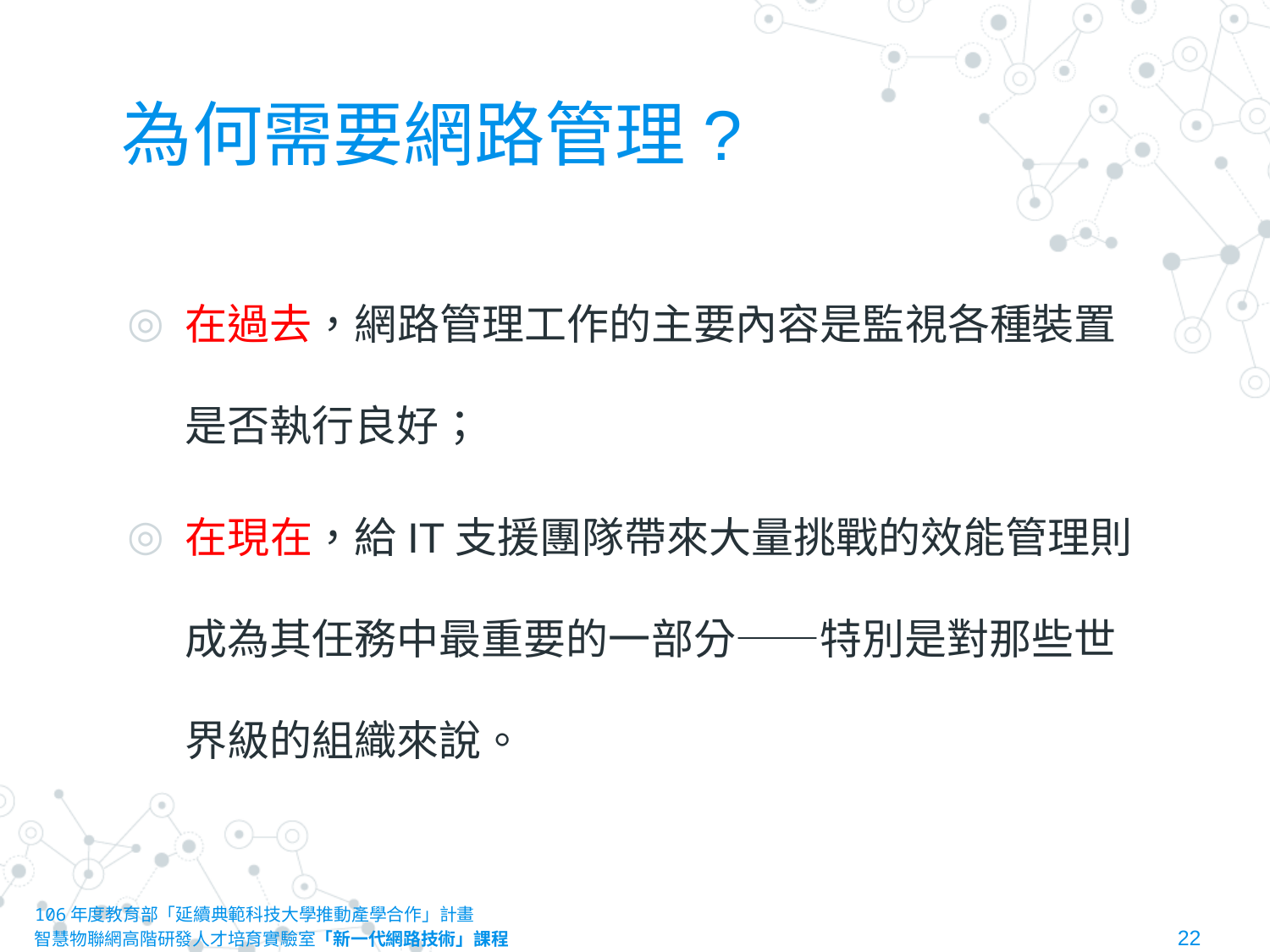

# 為何需要網路管理?
在過去，網路管理工作的主要內容是監視各種裝置是否執行良好；
在現在，給IT支援團隊帶來大量挑戰的效能管理則成為其任務中最重要的一部分——特別是對那些世界級的組織來說。
106年度教育部「延續典範科技大學推動產學合作」計畫
智慧物聯網高階研發人才培育實驗室「新一代網路技術」課程						22